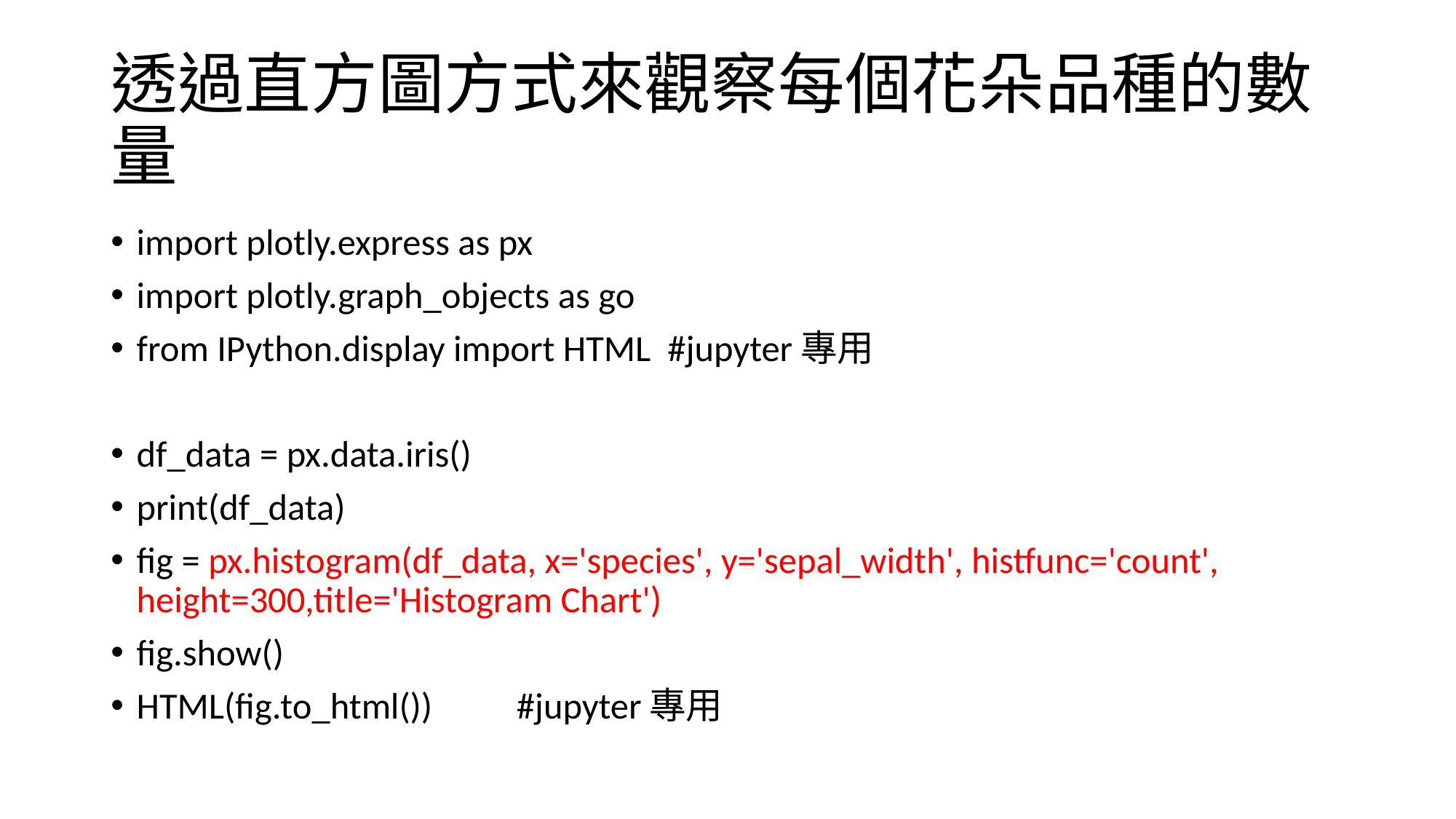

# 透過直方圖方式來觀察每個花朵品種的數量
import plotly.express as px
import plotly.graph_objects as go
from IPython.display import HTML  #jupyter專用

df_data = px.data.iris()
print(df_data)
fig = px.histogram(df_data, x='species', y='sepal_width', histfunc='count', height=300,title='Histogram Chart')
fig.show()
HTML(fig.to_html())	#jupyter專用